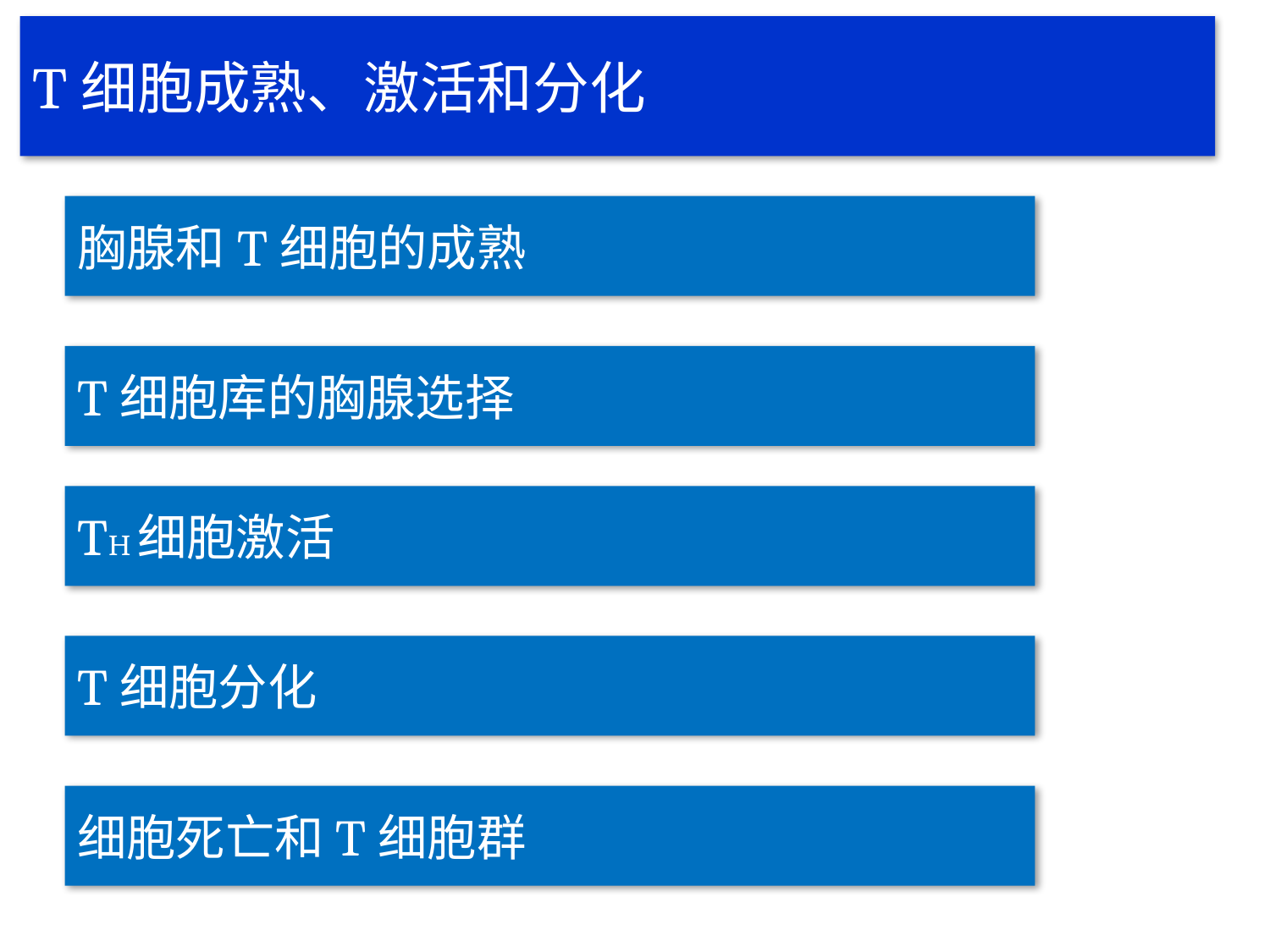

T细胞成熟、激活和分化
胸腺和T细胞的成熟
T细胞库的胸腺选择
TH细胞激活
T细胞分化
细胞死亡和T细胞群